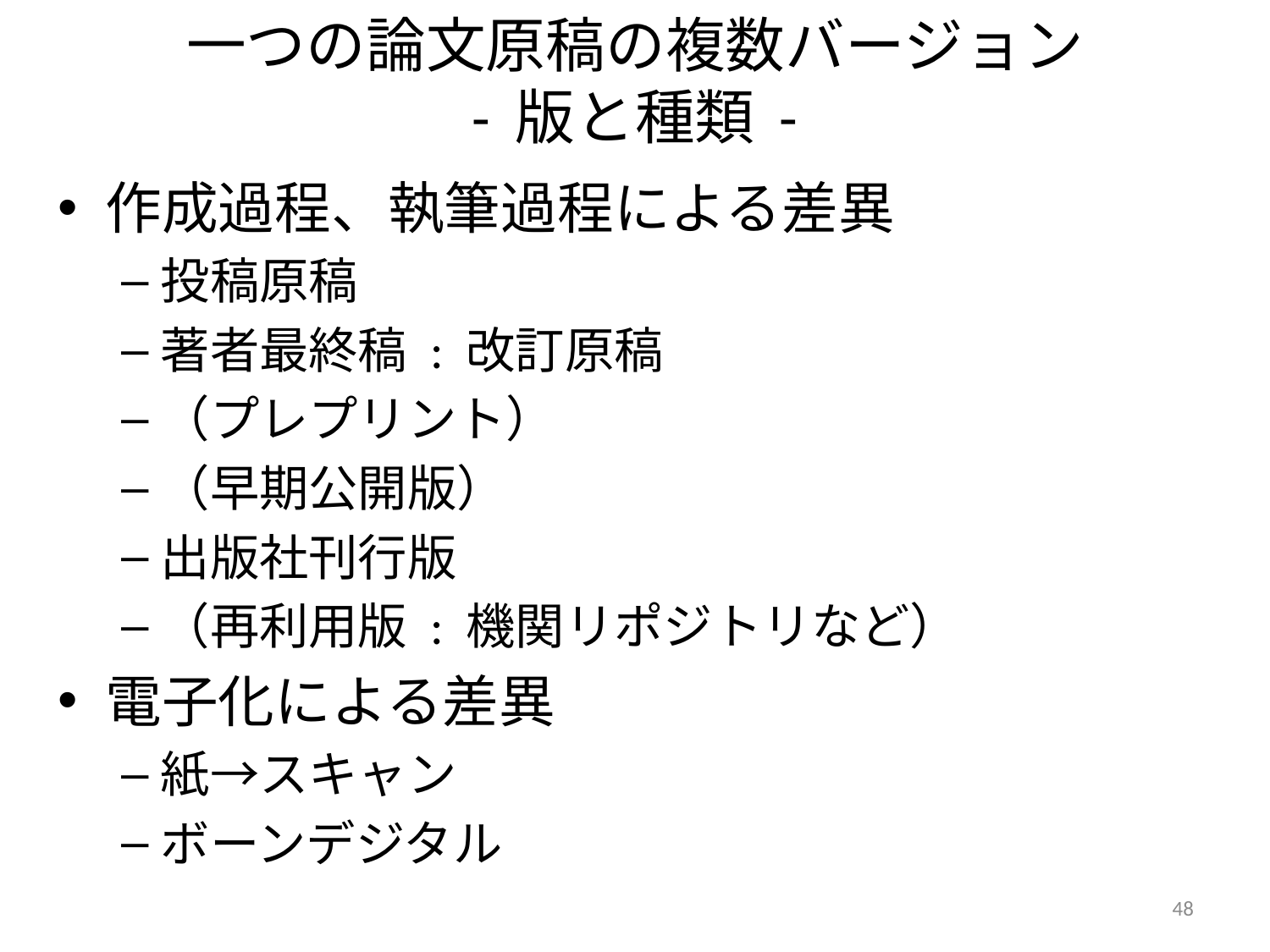

# 一つの論文原稿の複数バージョン - 版と種類 -
作成過程、執筆過程による差異
投稿原稿
著者最終稿 : 改訂原稿
（プレプリント）
（早期公開版）
出版社刊行版
（再利用版 : 機関リポジトリなど）
電子化による差異
紙→スキャン
ボーンデジタル
48